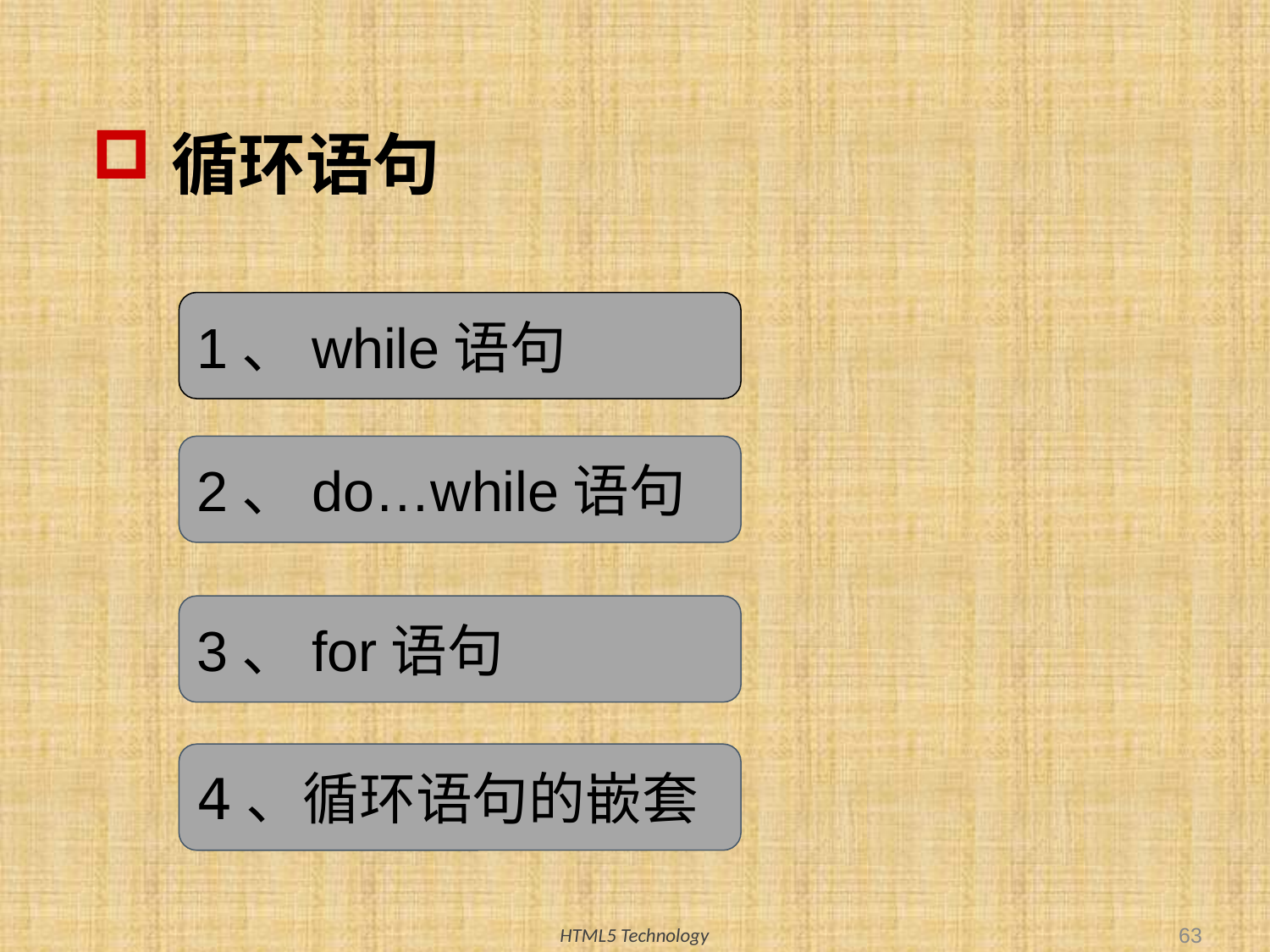

# 循环语句
1、while语句
2、do…while语句
3、for语句
4、循环语句的嵌套
63
HTML5 Technology